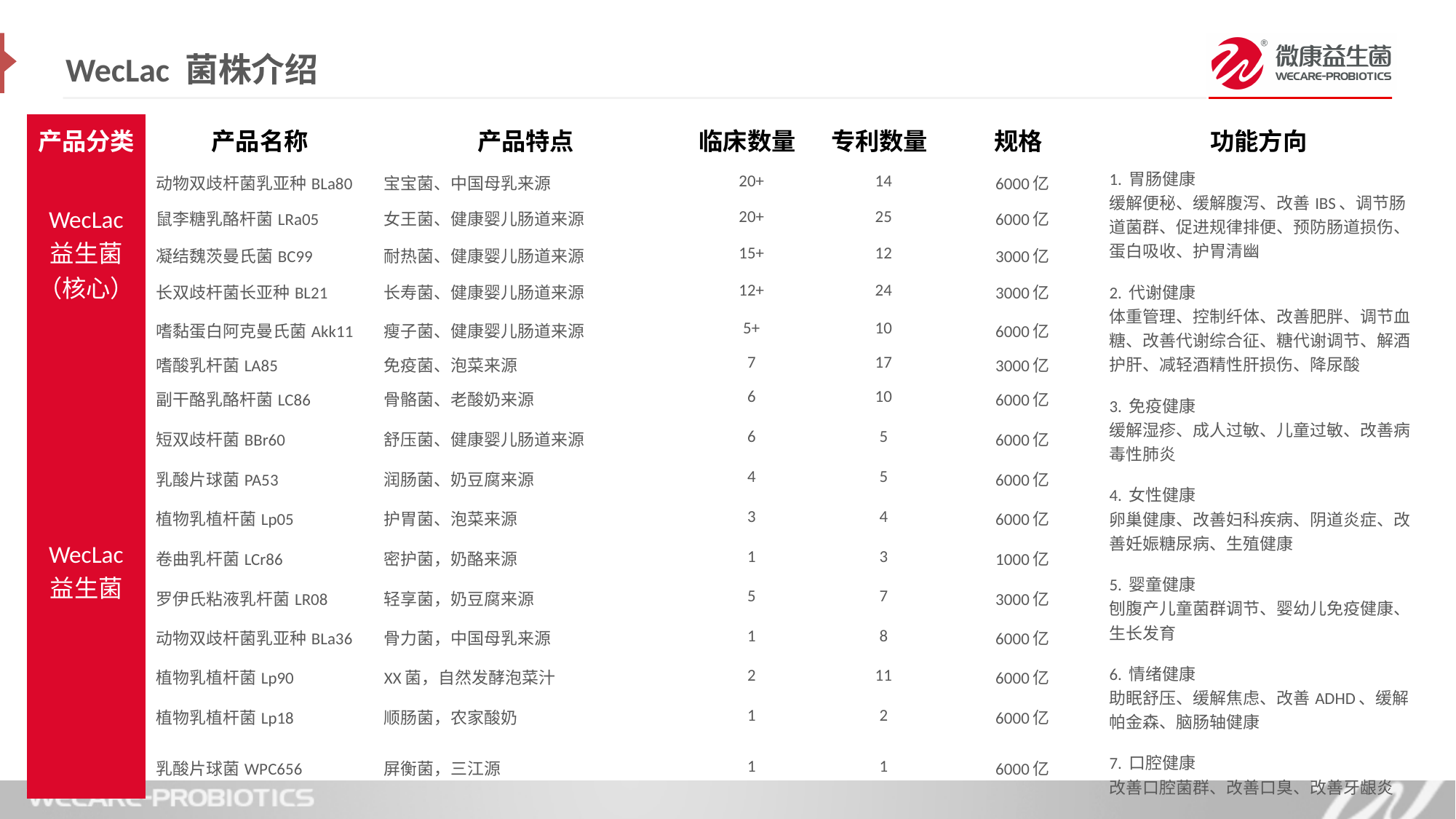

WecLac 菌株介绍
| 产品分类 | 产品名称 | 产品特点 | 临床数量 | 专利数量 | 规格 | 功能方向 |
| --- | --- | --- | --- | --- | --- | --- |
| WecLac 益生菌 （核心） | 动物双歧杆菌乳亚种BLa80 | 宝宝菌、中国母乳来源 | 20+ | 14 | 6000亿 | 1. 胃肠健康 缓解便秘、缓解腹泻、改善IBS、调节肠道菌群、促进规律排便、预防肠道损伤、蛋白吸收、护胃清幽 2. 代谢健康 体重管理、控制纤体、改善肥胖、调节血糖、改善代谢综合征、糖代谢调节、解酒护肝、减轻酒精性肝损伤、降尿酸 3. 免疫健康 缓解湿疹、成人过敏、儿童过敏、改善病毒性肺炎 4. 女性健康 卵巢健康、改善妇科疾病、阴道炎症、改善妊娠糖尿病、生殖健康 5. 婴童健康 刨腹产儿童菌群调节、婴幼儿免疫健康、生长发育 6. 情绪健康 助眠舒压、缓解焦虑、改善ADHD、缓解帕金森、脑肠轴健康 7. 口腔健康 改善口腔菌群、改善口臭、改善牙龈炎 |
|  | 鼠李糖乳酪杆菌LRa05 | 女王菌、健康婴儿肠道来源 | 20+ | 25 | 6000亿 |  |
|  | 凝结魏茨曼氏菌BC99 | 耐热菌、健康婴儿肠道来源 | 15+ | 12 | 3000亿 |  |
|  | 长双歧杆菌长亚种BL21 | 长寿菌、健康婴儿肠道来源 | 12+ | 24 | 3000亿 |  |
|  | 嗜黏蛋白阿克曼氏菌Akk11 | 瘦子菌、健康婴儿肠道来源 | 5+ | 10 | 6000亿 |  |
| WecLac 益生菌 | 嗜酸乳杆菌LA85 | 免疫菌、泡菜来源 | 7 | 17 | 3000亿 |  |
|  | 副干酪乳酪杆菌LC86 | 骨骼菌、老酸奶来源 | 6 | 10 | 6000亿 |  |
|  | 短双歧杆菌BBr60 | 舒压菌、健康婴儿肠道来源 | 6 | 5 | 6000亿 |  |
|  | 乳酸片球菌PA53 | 润肠菌、奶豆腐来源 | 4 | 5 | 6000亿 |  |
|  | 植物乳植杆菌Lp05 | 护胃菌、泡菜来源 | 3 | 4 | 6000亿 |  |
|  | 卷曲乳杆菌LCr86 | 密护菌，奶酪来源 | 1 | 3 | 1000亿 |  |
|  | 罗伊氏粘液乳杆菌LR08 | 轻享菌，奶豆腐来源 | 5 | 7 | 3000亿 |  |
|  | 动物双歧杆菌乳亚种BLa36 | 骨力菌，中国母乳来源 | 1 | 8 | 6000亿 |  |
|  | 植物乳植杆菌Lp90 | XX菌，自然发酵泡菜汁 | 2 | 11 | 6000亿 |  |
|  | 植物乳植杆菌Lp18 | 顺肠菌，农家酸奶 | 1 | 2 | 6000亿 |  |
|  | 乳酸片球菌WPC656 | 屏衡菌，三江源 | 1 | 1 | 6000亿 |  |